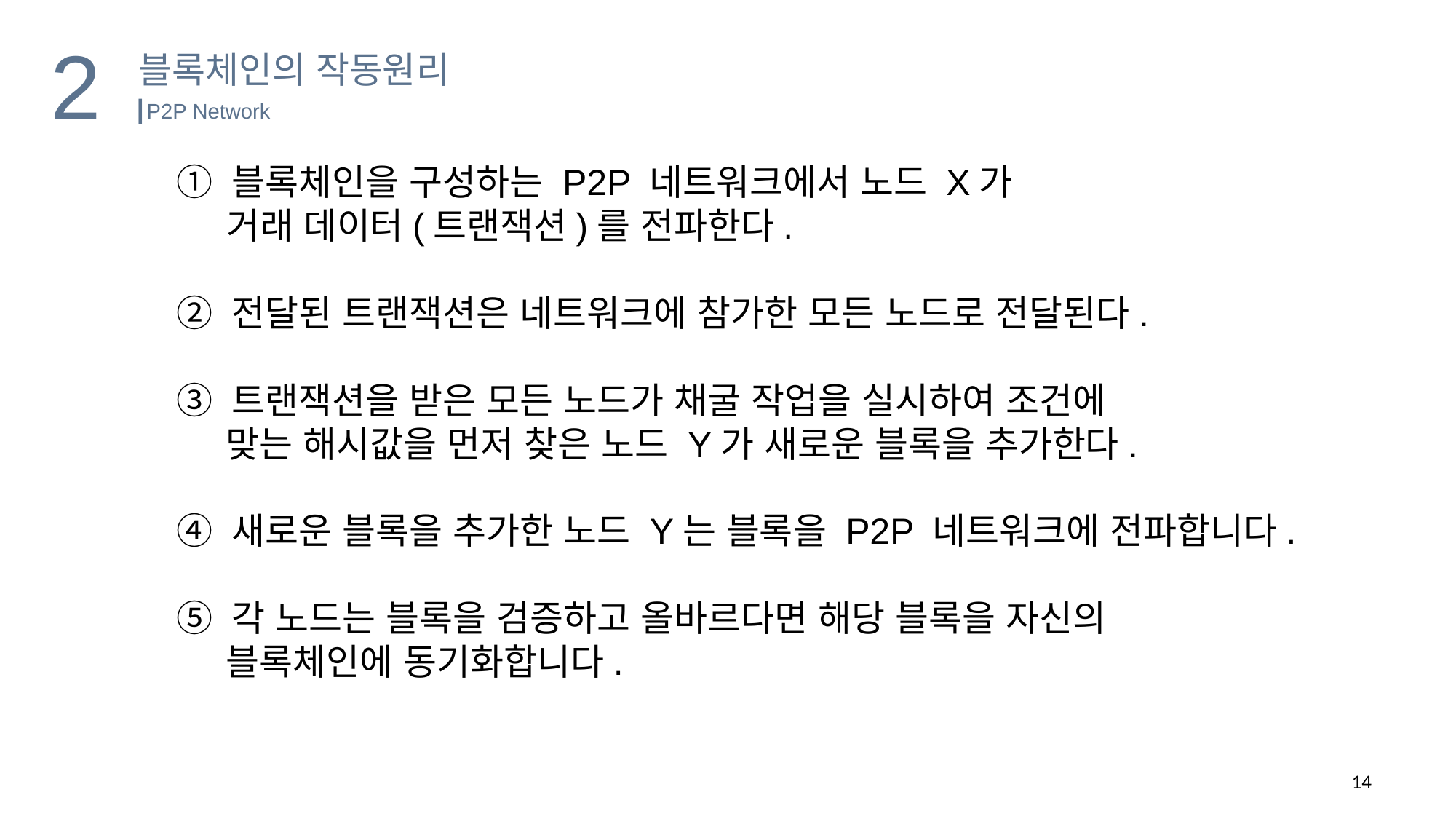

2
블록체인의 작동원리
┃P2P Network
① 블록체인을 구성하는 P2P 네트워크에서 노드 X가
    거래 데이터(트랜잭션)를 전파한다.
② 전달된 트랜잭션은 네트워크에 참가한 모든 노드로 전달된다.
③ 트랜잭션을 받은 모든 노드가 채굴 작업을 실시하여 조건에
    맞는 해시값을 먼저 찾은 노드 Y가 새로운 블록을 추가한다.
④ 새로운 블록을 추가한 노드 Y는 블록을 P2P 네트워크에 전파합니다.
⑤ 각 노드는 블록을 검증하고 올바르다면 해당 블록을 자신의
    블록체인에 동기화합니다.
14